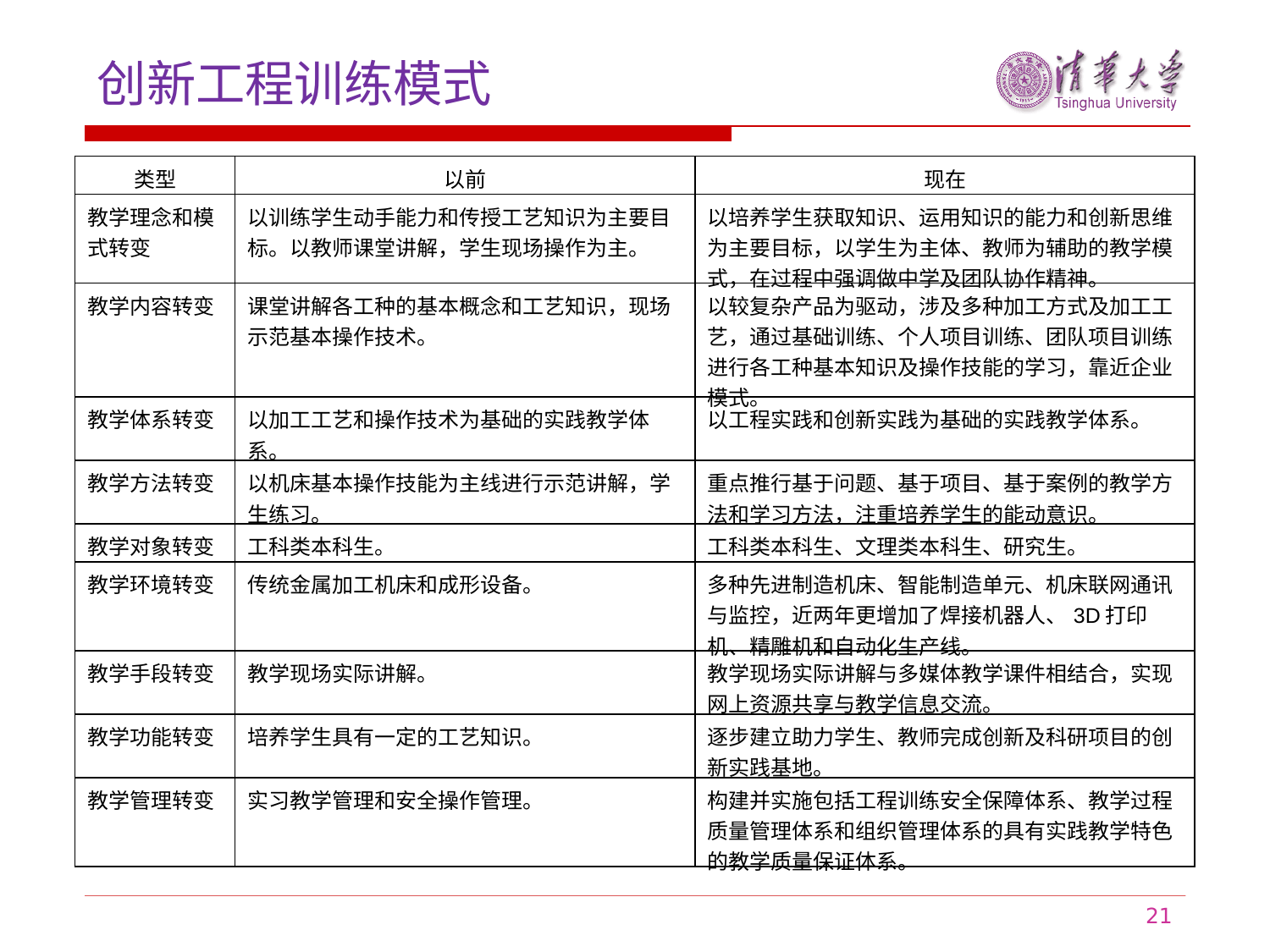

创新工程训练模式
| 类型 | 以前 | 现在 |
| --- | --- | --- |
| 教学理念和模式转变 | 以训练学生动手能力和传授工艺知识为主要目标。以教师课堂讲解，学生现场操作为主。 | 以培养学生获取知识、运用知识的能力和创新思维为主要目标，以学生为主体、教师为辅助的教学模式，在过程中强调做中学及团队协作精神。 |
| 教学内容转变 | 课堂讲解各工种的基本概念和工艺知识，现场示范基本操作技术。 | 以较复杂产品为驱动，涉及多种加工方式及加工工艺，通过基础训练、个人项目训练、团队项目训练进行各工种基本知识及操作技能的学习，靠近企业模式。 |
| 教学体系转变 | 以加工工艺和操作技术为基础的实践教学体系。 | 以工程实践和创新实践为基础的实践教学体系。 |
| 教学方法转变 | 以机床基本操作技能为主线进行示范讲解，学生练习。 | 重点推行基于问题、基于项目、基于案例的教学方法和学习方法，注重培养学生的能动意识。 |
| 教学对象转变 | 工科类本科生。 | 工科类本科生、文理类本科生、研究生。 |
| 教学环境转变 | 传统金属加工机床和成形设备。 | 多种先进制造机床、智能制造单元、机床联网通讯与监控，近两年更增加了焊接机器人、3D打印机、精雕机和自动化生产线。 |
| 教学手段转变 | 教学现场实际讲解。 | 教学现场实际讲解与多媒体教学课件相结合，实现网上资源共享与教学信息交流。 |
| 教学功能转变 | 培养学生具有一定的工艺知识。 | 逐步建立助力学生、教师完成创新及科研项目的创新实践基地。 |
| 教学管理转变 | 实习教学管理和安全操作管理。 | 构建并实施包括工程训练安全保障体系、教学过程质量管理体系和组织管理体系的具有实践教学特色的教学质量保证体系。 |
21